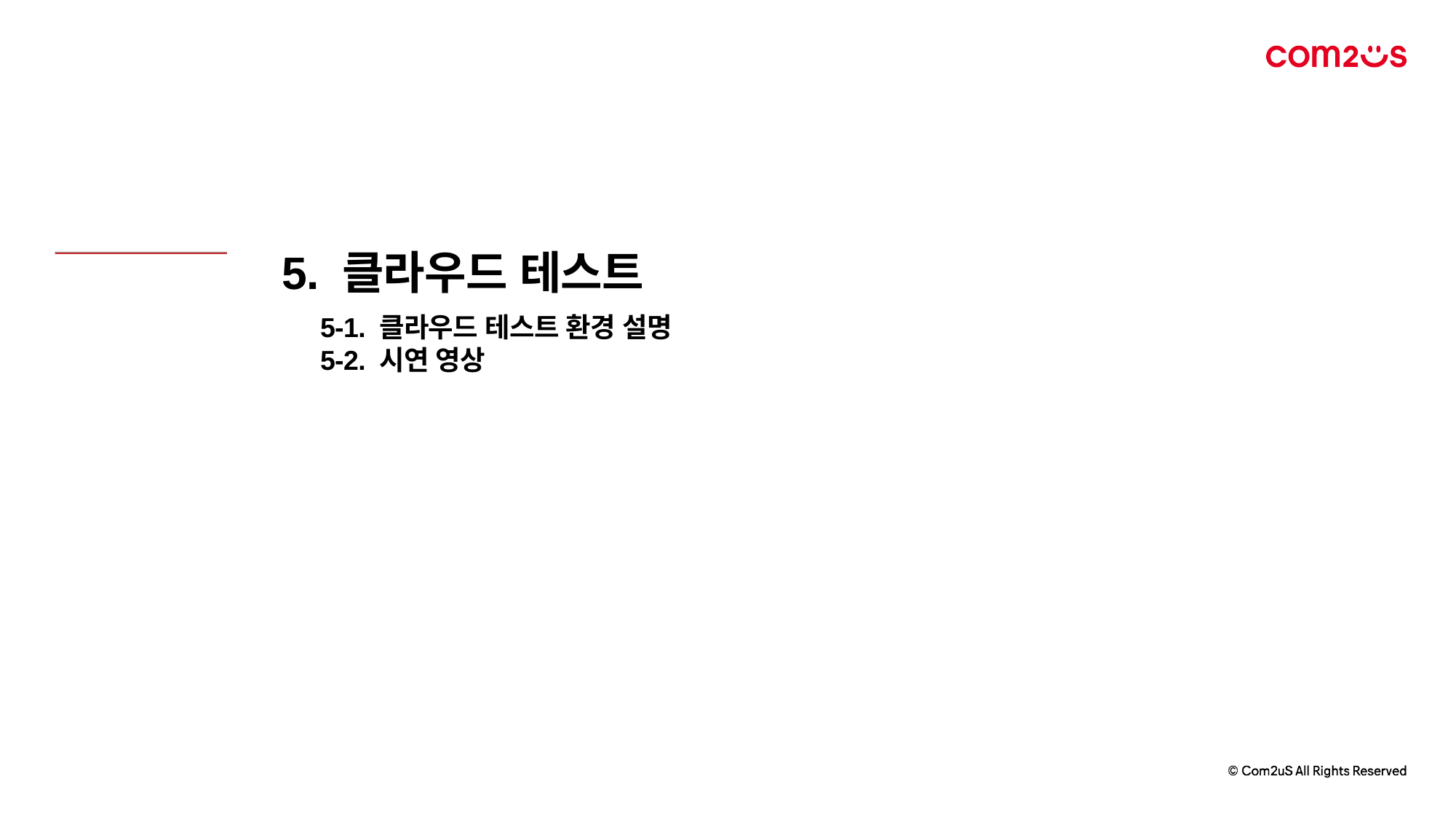

5. 클라우드 테스트
5-1. 클라우드 테스트 환경 설명
5-2. 시연 영상